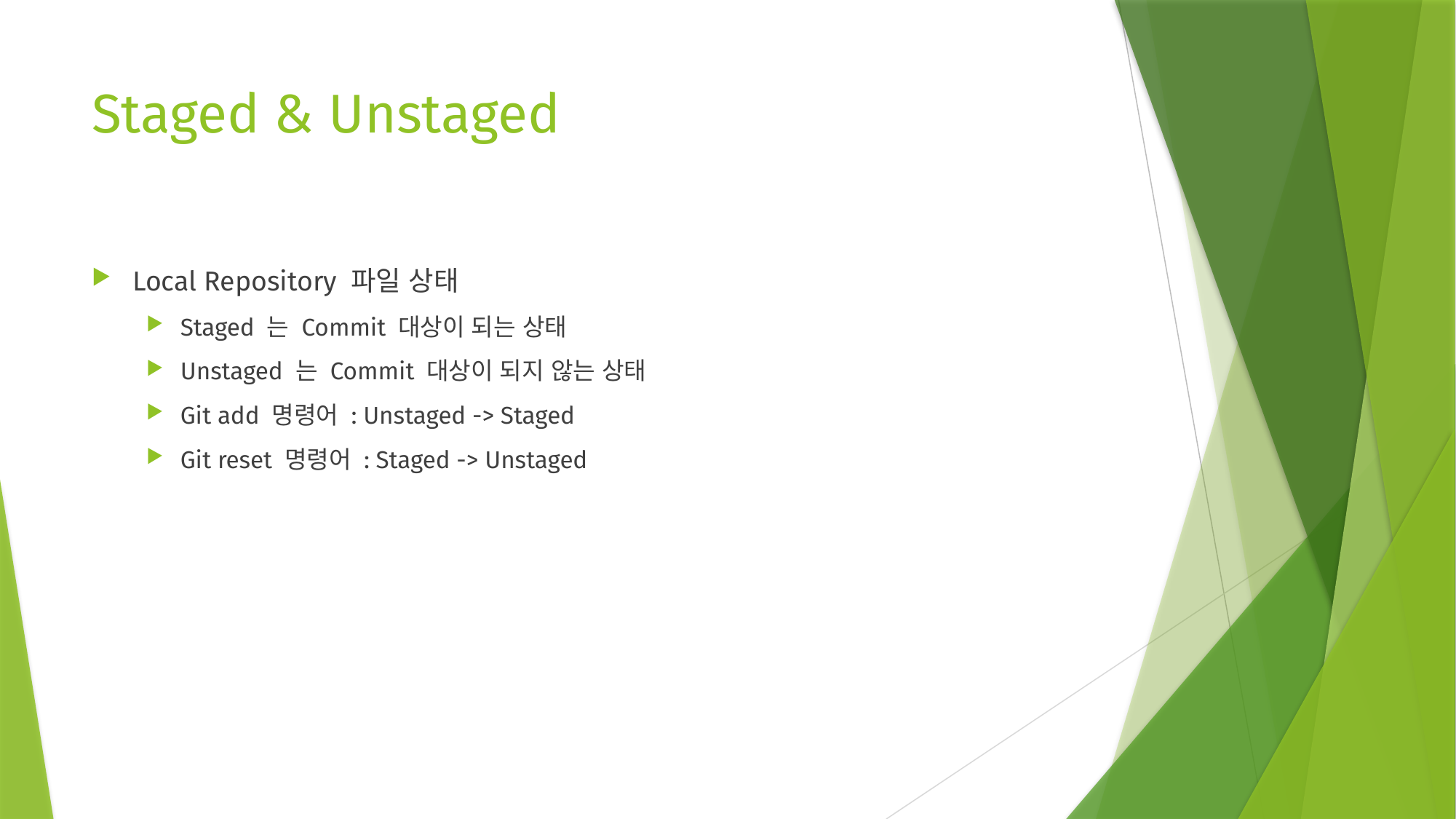

# Staged & Unstaged
Local Repository 파일 상태
Staged 는 Commit 대상이 되는 상태
Unstaged 는 Commit 대상이 되지 않는 상태
Git add 명령어 : Unstaged -> Staged
Git reset 명령어 : Staged -> Unstaged